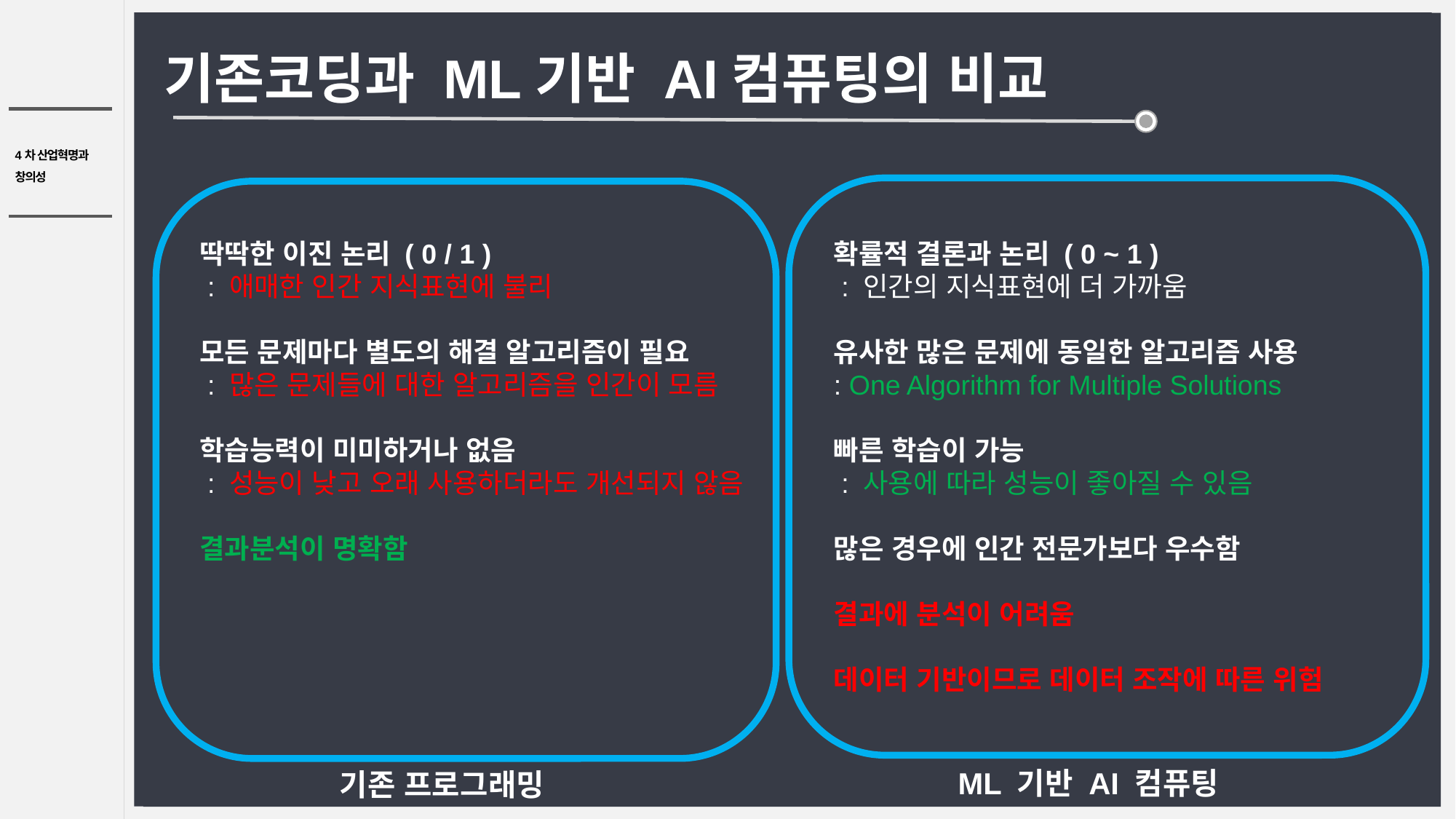

기존코딩과 ML기반 AI컴퓨팅의 비교

딱딱한 이진 논리 ( 0 / 1 )
 : 애매한 인간 지식표현에 불리

모든 문제마다 별도의 해결 알고리즘이 필요
 : 많은 문제들에 대한 알고리즘을 인간이 모름

학습능력이 미미하거나 없음
 : 성능이 낮고 오래 사용하더라도 개선되지 않음

결과분석이 명확함
확률적 결론과 논리 ( 0 ~ 1 )
 : 인간의 지식표현에 더 가까움

유사한 많은 문제에 동일한 알고리즘 사용
: One Algorithm for Multiple Solutions

빠른 학습이 가능
 : 사용에 따라 성능이 좋아질 수 있음

많은 경우에 인간 전문가보다 우수함

결과에 분석이 어려움

데이터 기반이므로 데이터 조작에 따른 위험
ML 기반 AI 컴퓨팅
기존 프로그래밍